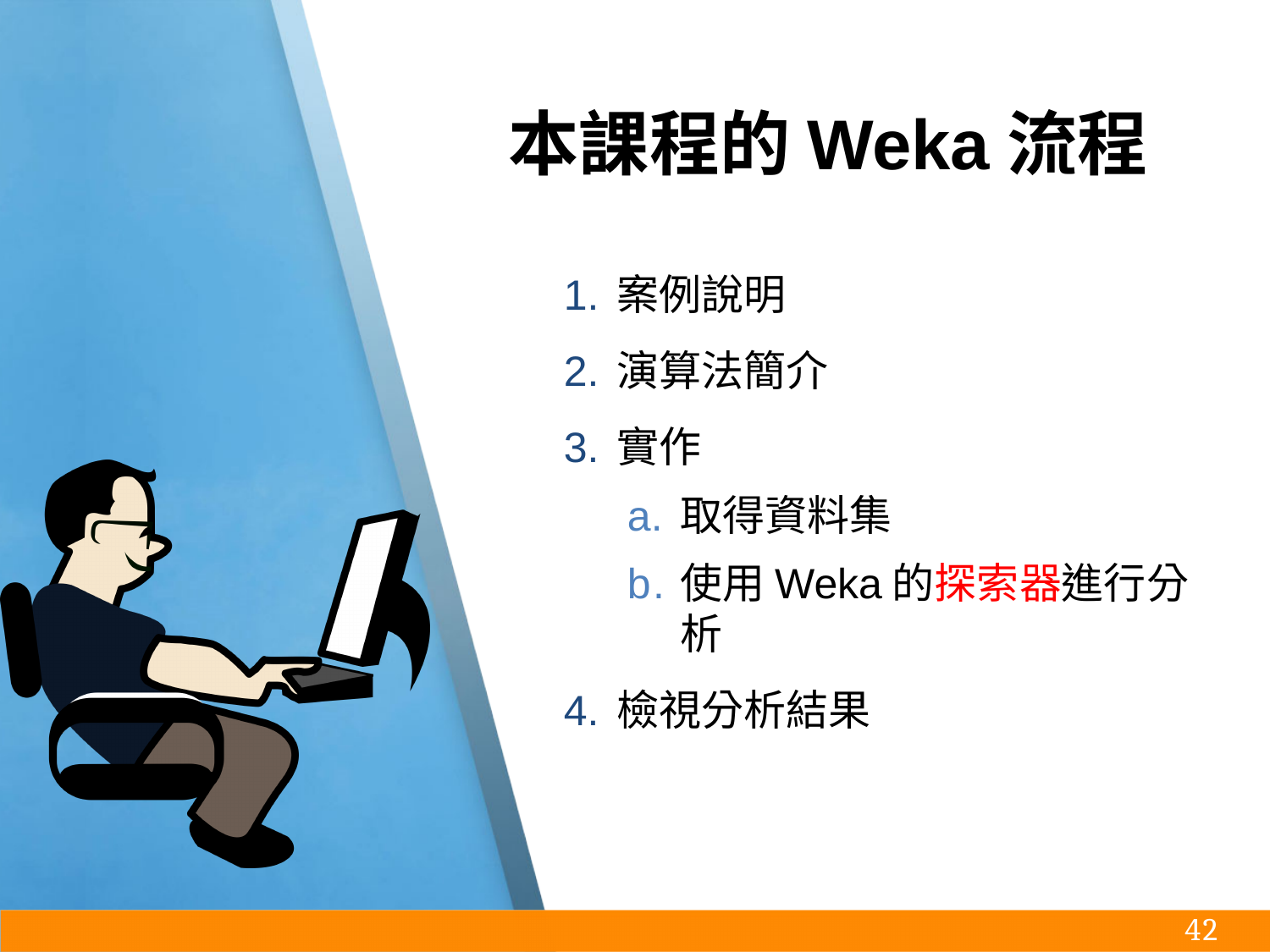

# 本課程的Weka流程
案例說明
演算法簡介
實作
取得資料集
使用Weka的探索器進行分析
檢視分析結果
42